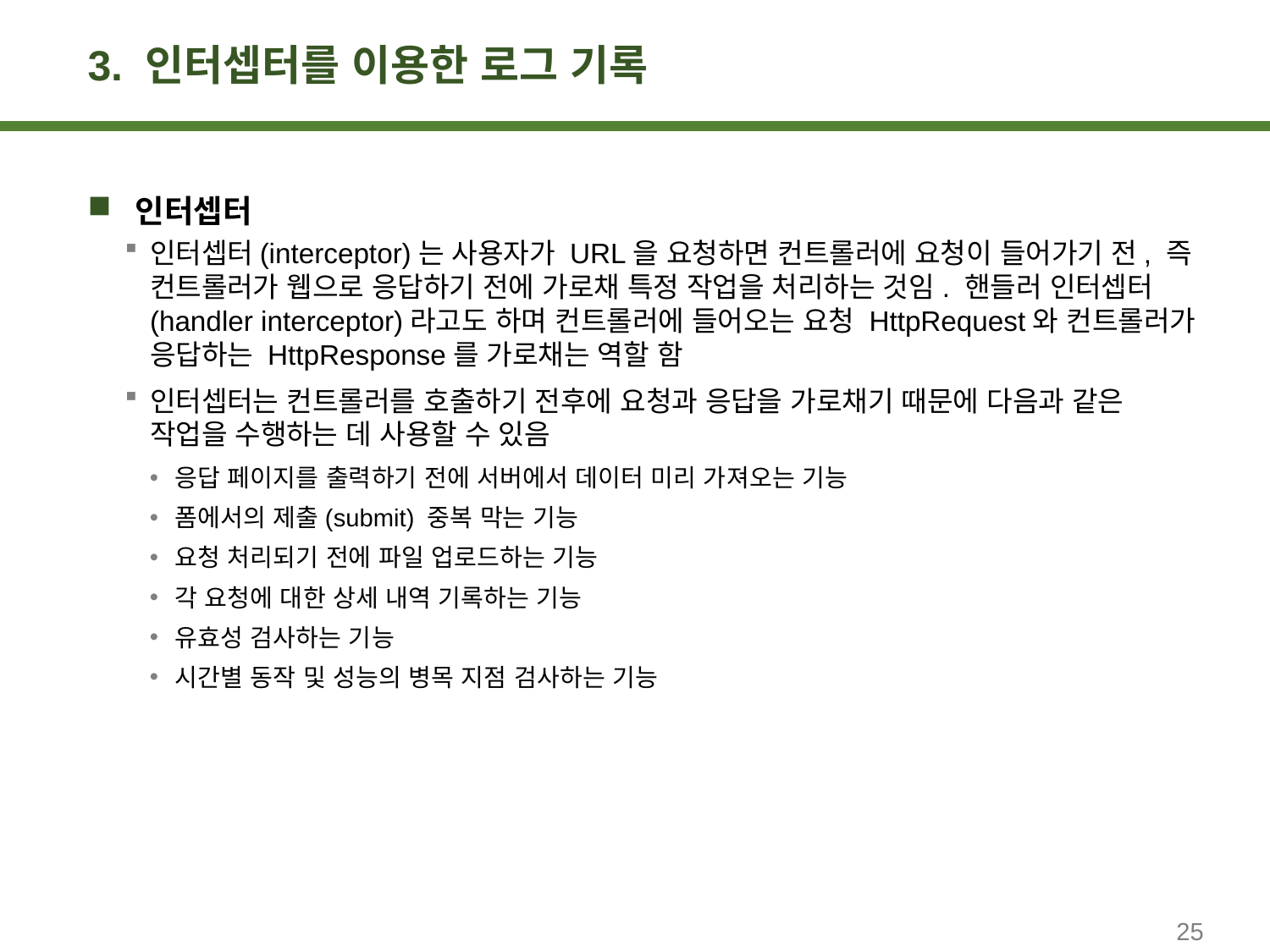

# 3. 인터셉터를 이용한 로그 기록
인터셉터
인터셉터(interceptor)는 사용자가 URL을 요청하면 컨트롤러에 요청이 들어가기 전, 즉 컨트롤러가 웹으로 응답하기 전에 가로채 특정 작업을 처리하는 것임. 핸들러 인터셉터(handler interceptor)라고도 하며 컨트롤러에 들어오는 요청 HttpRequest와 컨트롤러가 응답하는 HttpResponse를 가로채는 역할 함
인터셉터는 컨트롤러를 호출하기 전후에 요청과 응답을 가로채기 때문에 다음과 같은 작업을 수행하는 데 사용할 수 있음
응답 페이지를 출력하기 전에 서버에서 데이터 미리 가져오는 기능
폼에서의 제출(submit) 중복 막는 기능
요청 처리되기 전에 파일 업로드하는 기능
각 요청에 대한 상세 내역 기록하는 기능
유효성 검사하는 기능
시간별 동작 및 성능의 병목 지점 검사하는 기능